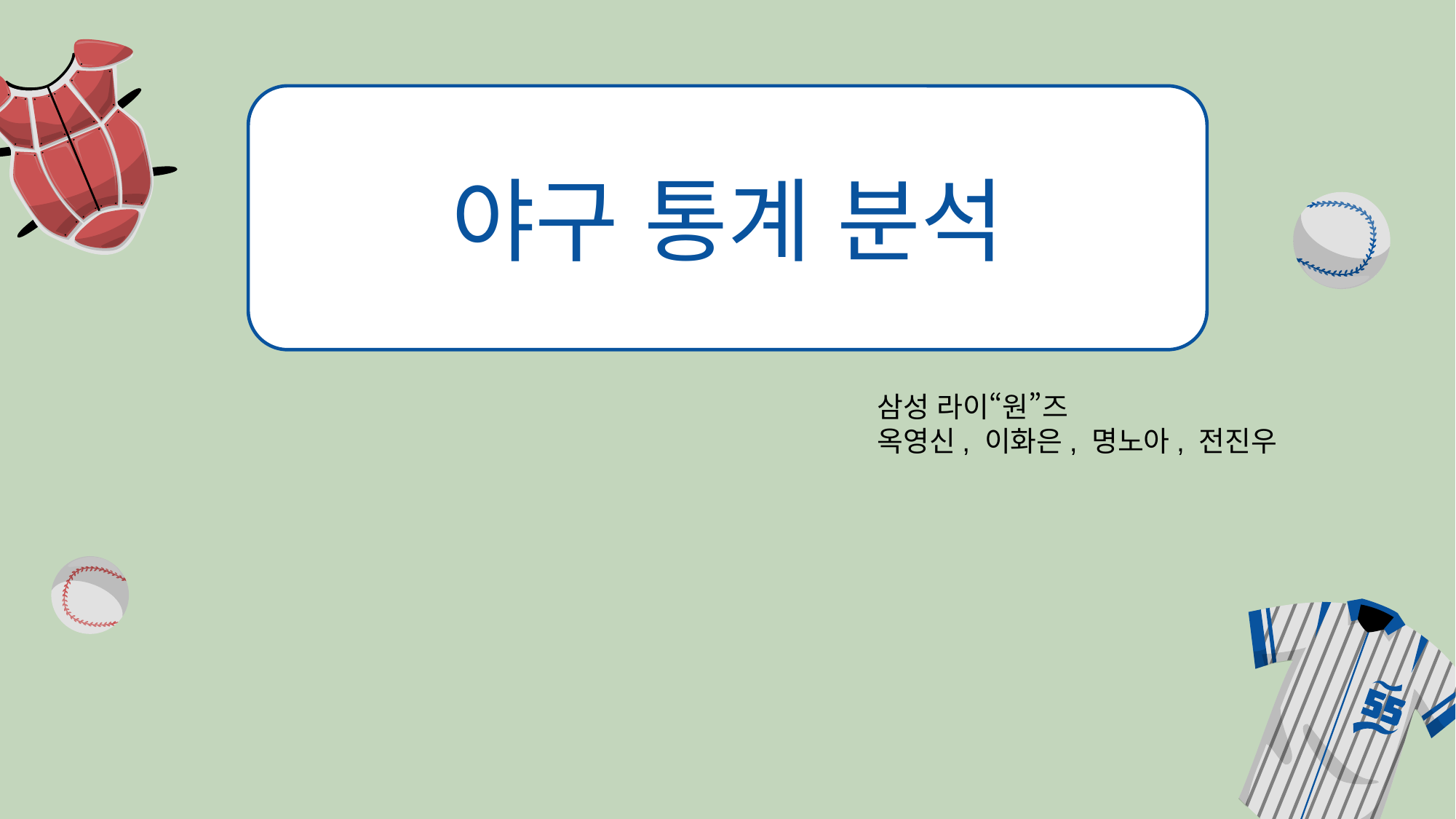

# 야구 통계 분석
삼성 라이“원”즈
옥영신, 이화은, 명노아, 전진우